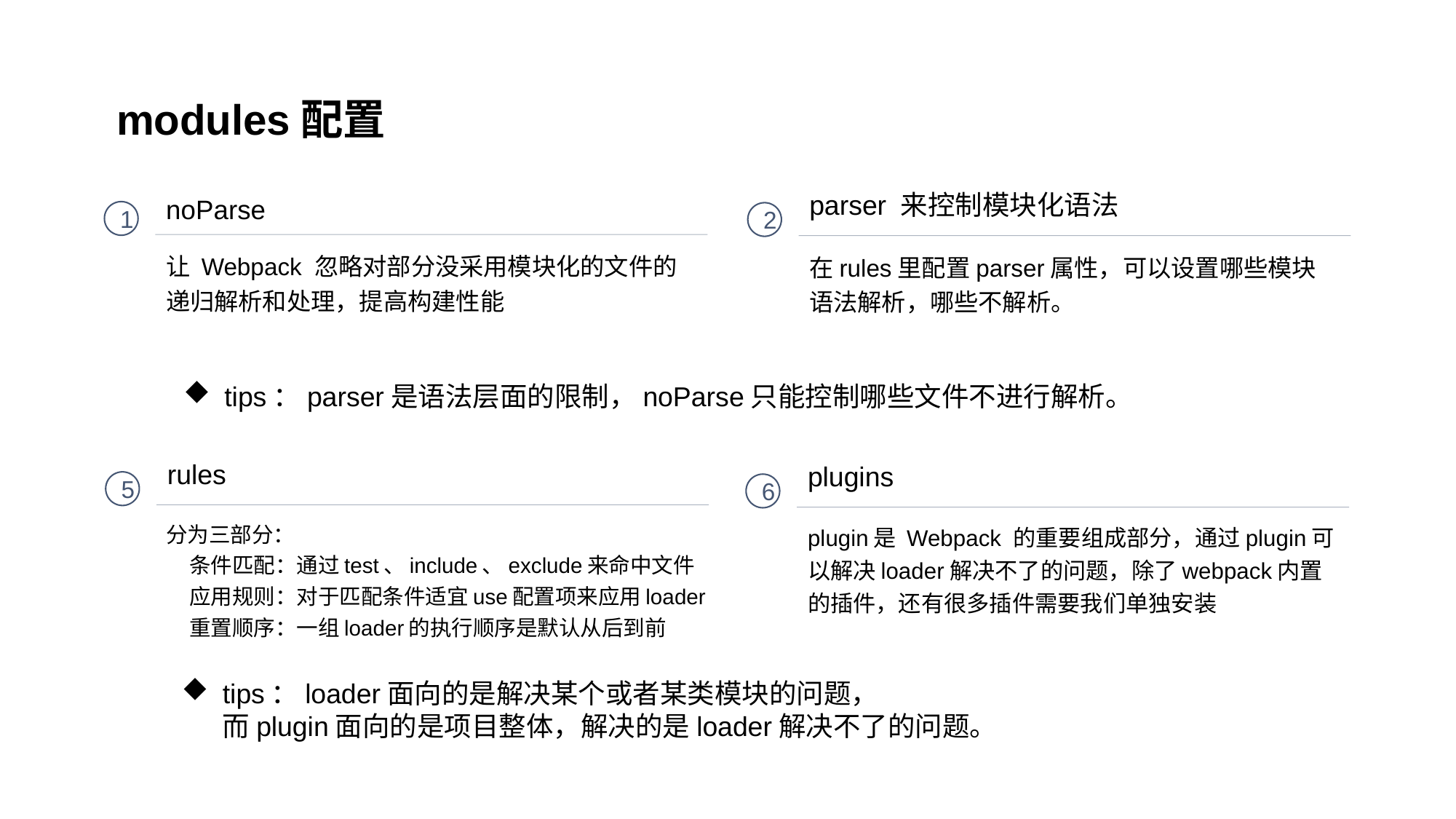

modules配置
noParse
parser 来控制模块化语法
1
2
让 Webpack 忽略对部分没采用模块化的文件的递归解析和处理，提高构建性能
在rules里配置parser属性，可以设置哪些模块语法解析，哪些不解析。
tips：parser是语法层面的限制，noParse只能控制哪些文件不进行解析。
rules
plugins
5
6
分为三部分：
    条件匹配：通过test、include、exclude来命中文件
    应用规则：对于匹配条件适宜use配置项来应用loader
    重置顺序：一组loader的执行顺序是默认从后到前

plugin是 Webpack 的重要组成部分，通过plugin可以解决loader解决不了的问题，除了webpack内置的插件，还有很多插件需要我们单独安装
tips：loader面向的是解决某个或者某类模块的问题，
而plugin面向的是项目整体，解决的是loader解决不了的问题。